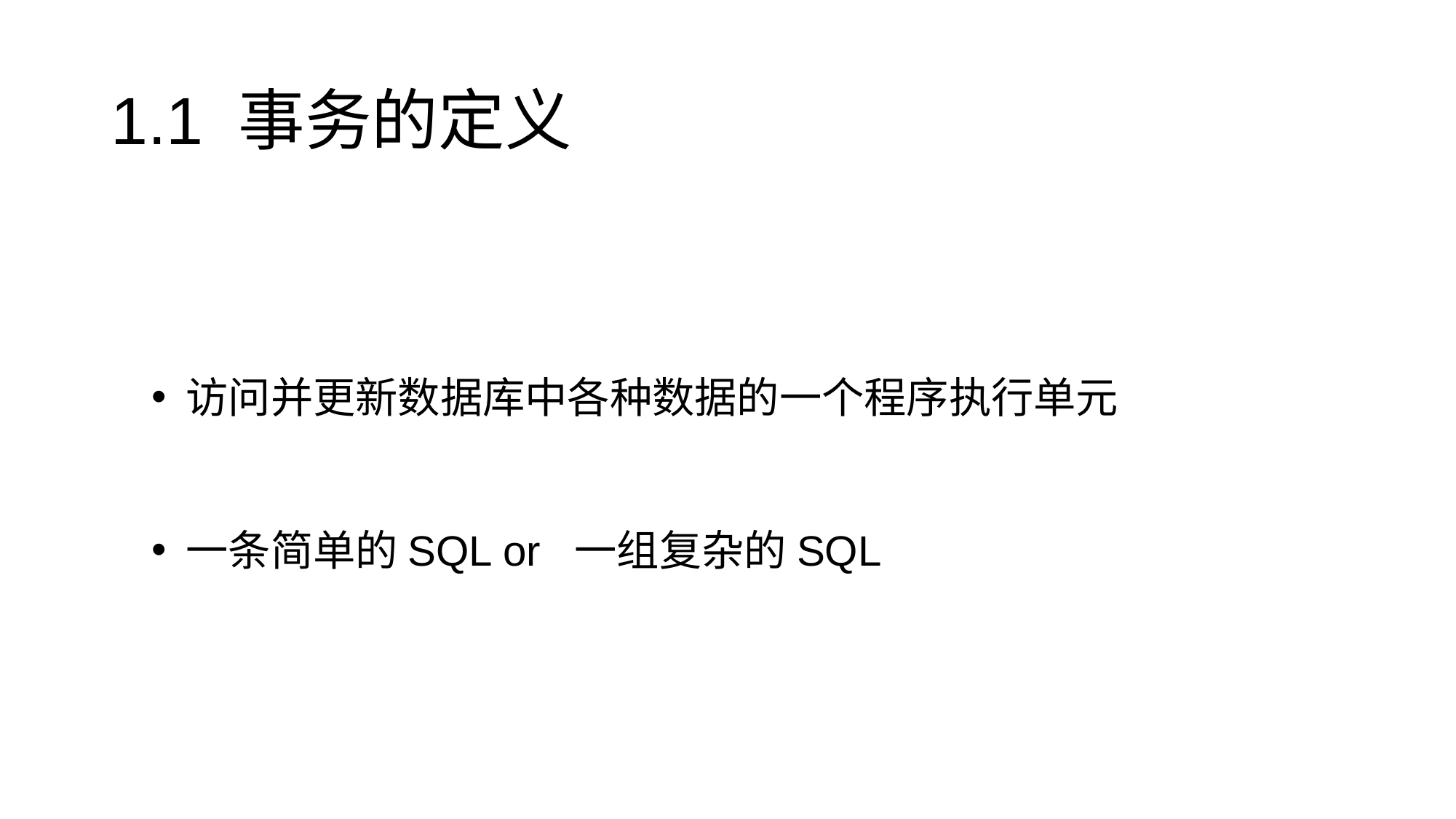

# 1.1 事务的定义
访问并更新数据库中各种数据的一个程序执行单元
一条简单的SQL or  一组复杂的SQL